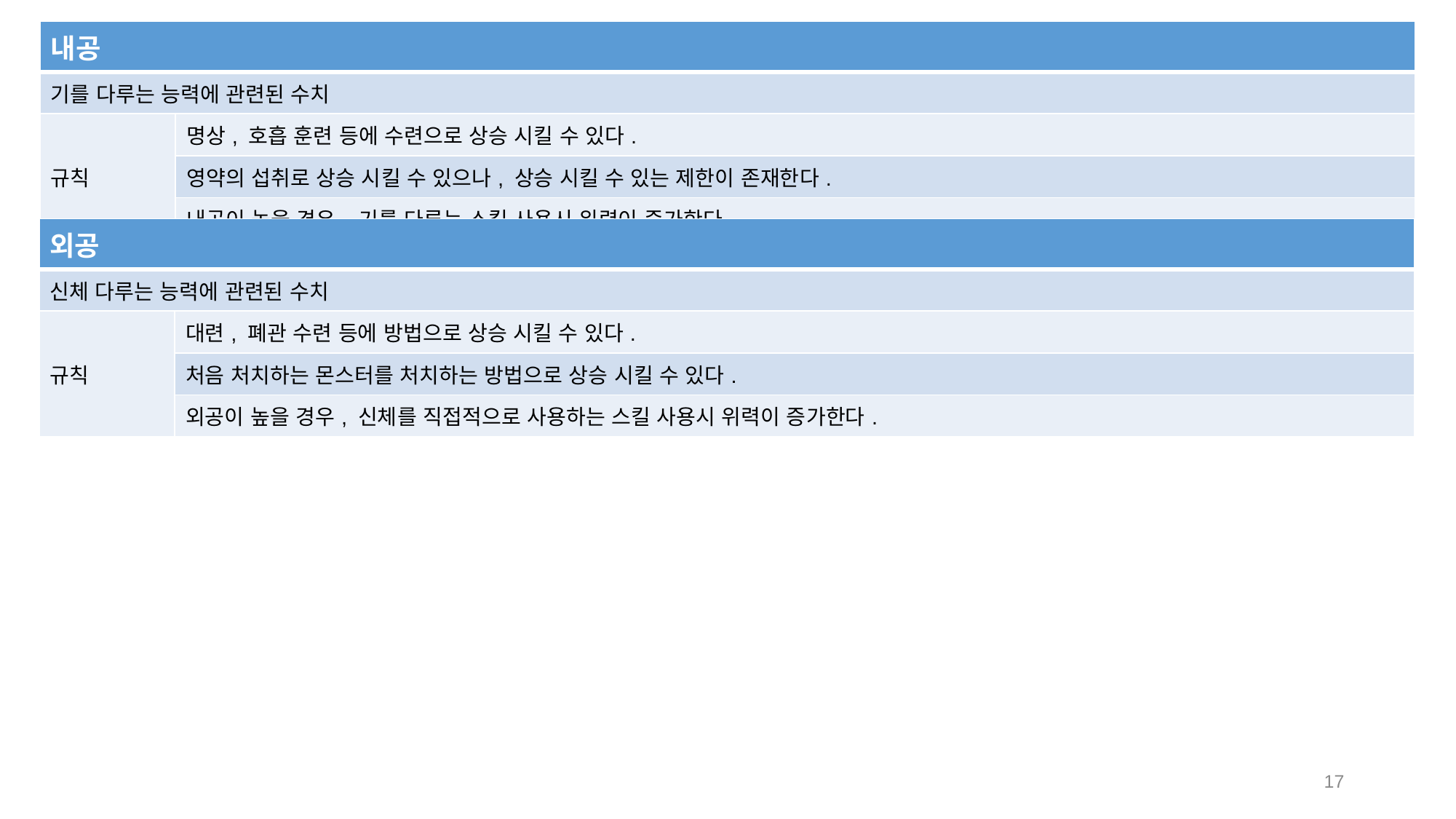

| 내공 |  |
| --- | --- |
| 기를 다루는 능력에 관련된 수치 | 캐릭터의 생존에 관련된 자원. 해당 수치가 0일 될 경우 사망한다. |
| 규칙 | 명상, 호흡 훈련 등에 수련으로 상승 시킬 수 있다. |
|  | 영약의 섭취로 상승 시킬 수 있으나, 상승 시킬 수 있는 제한이 존재한다. |
|  | 내공이 높을 경우, 기를 다루는 스킬 사용시 위력이 증가한다. |
| 외공 |  |
| --- | --- |
| 신체 다루는 능력에 관련된 수치 | 캐릭터의 생존에 관련된 자원. 해당 수치가 0일 될 경우 사망한다. |
| 규칙 | 대련, 폐관 수련 등에 방법으로 상승 시킬 수 있다. |
|  | 처음 처치하는 몬스터를 처치하는 방법으로 상승 시킬 수 있다. |
|  | 외공이 높을 경우, 신체를 직접적으로 사용하는 스킬 사용시 위력이 증가한다. |
17